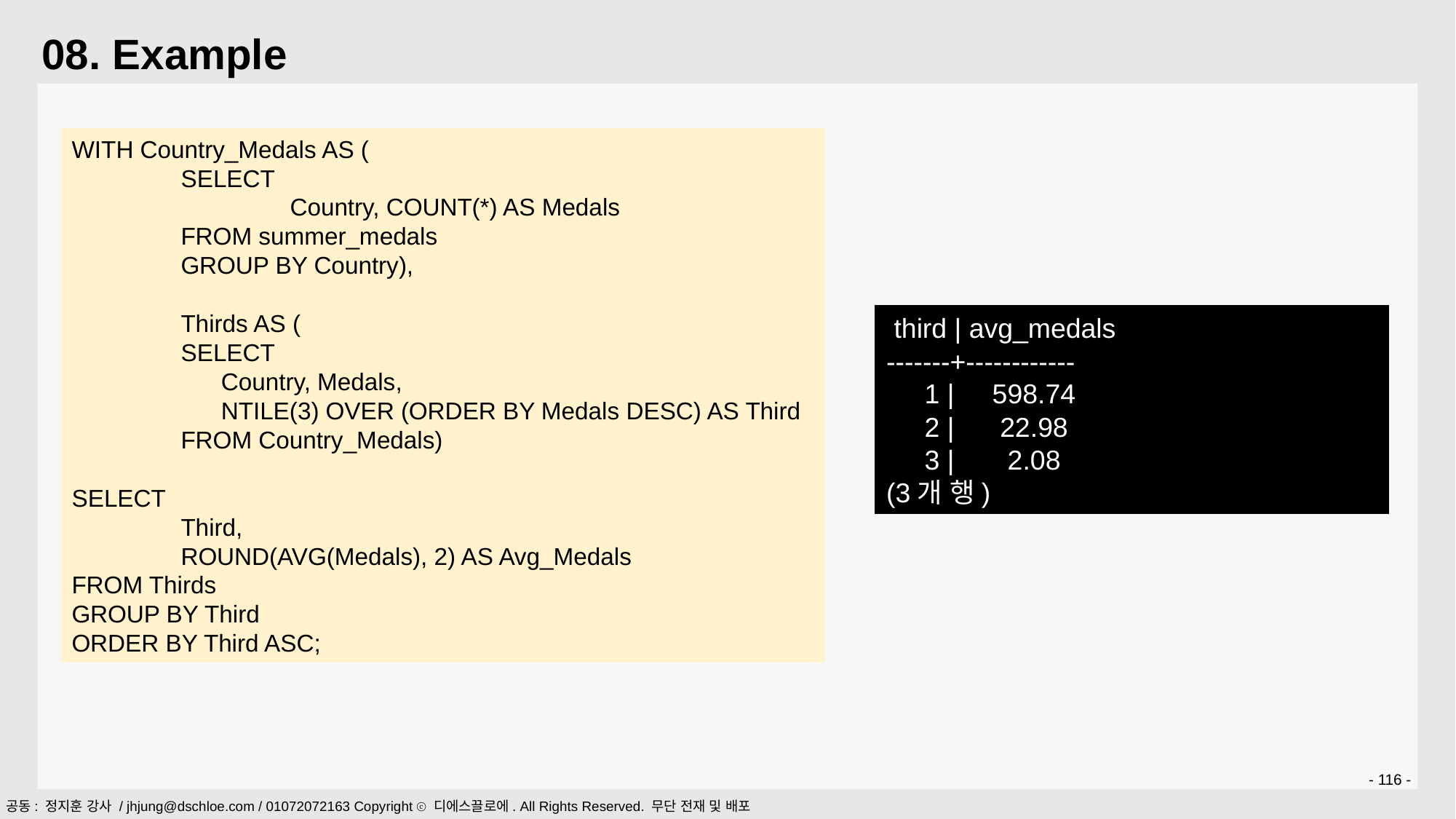

08. Example
WITH Country_Medals AS (
	SELECT
		Country, COUNT(*) AS Medals
	FROM summer_medals
	GROUP BY Country),

	Thirds AS (
	SELECT
	      Country, Medals,
	      NTILE(3) OVER (ORDER BY Medals DESC) AS Third
	FROM Country_Medals)

SELECT
	Third,
	ROUND(AVG(Medals), 2) AS Avg_Medals
FROM Thirds
GROUP BY Third
ORDER BY Third ASC;
 third | avg_medals
-------+------------
     1 |     598.74
     2 |      22.98
     3 |       2.08
(3개 행)
- 116 -